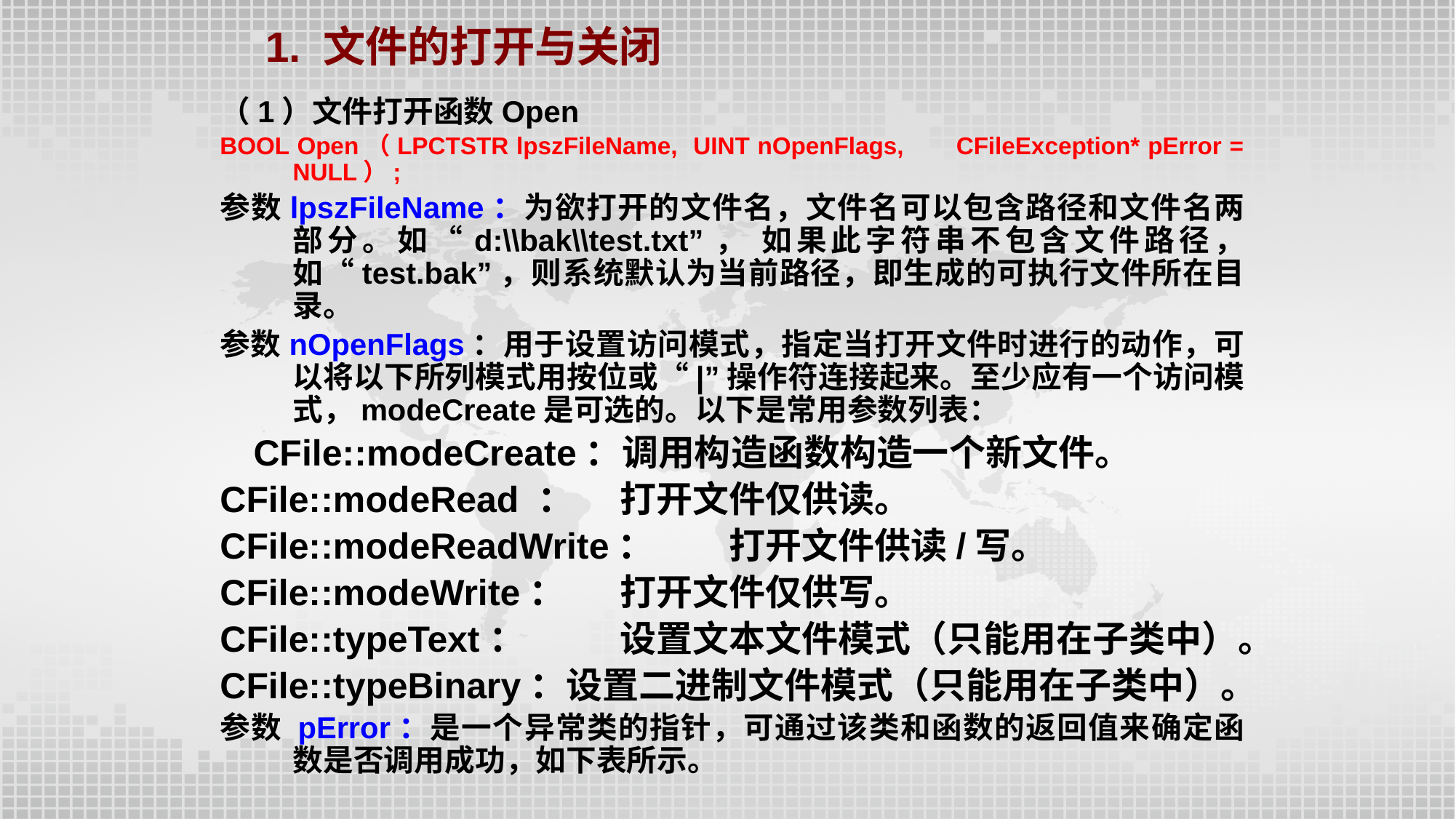

1. 文件的打开与关闭
（1）文件打开函数Open
BOOL Open（LPCTSTR lpszFileName,  UINT nOpenFlags,	CFileException* pError = NULL）;
参数lpszFileName：为欲打开的文件名，文件名可以包含路径和文件名两部分。如“d:\\bak\\test.txt”， 如果此字符串不包含文件路径，如“test.bak”，则系统默认为当前路径，即生成的可执行文件所在目录。
参数nOpenFlags：用于设置访问模式，指定当打开文件时进行的动作，可以将以下所列模式用按位或“|”操作符连接起来。至少应有一个访问模式，modeCreate是可选的。以下是常用参数列表：
    CFile::modeCreate：调用构造函数构造一个新文件。
CFile::modeRead ：	打开文件仅供读。
CFile::modeReadWrite： 	打开文件供读/写。
CFile::modeWrite：  	打开文件仅供写。
CFile::typeText：	设置文本文件模式（只能用在子类中）。
CFile::typeBinary：设置二进制文件模式（只能用在子类中）。
参数 pError：是一个异常类的指针，可通过该类和函数的返回值来确定函数是否调用成功，如下表所示。